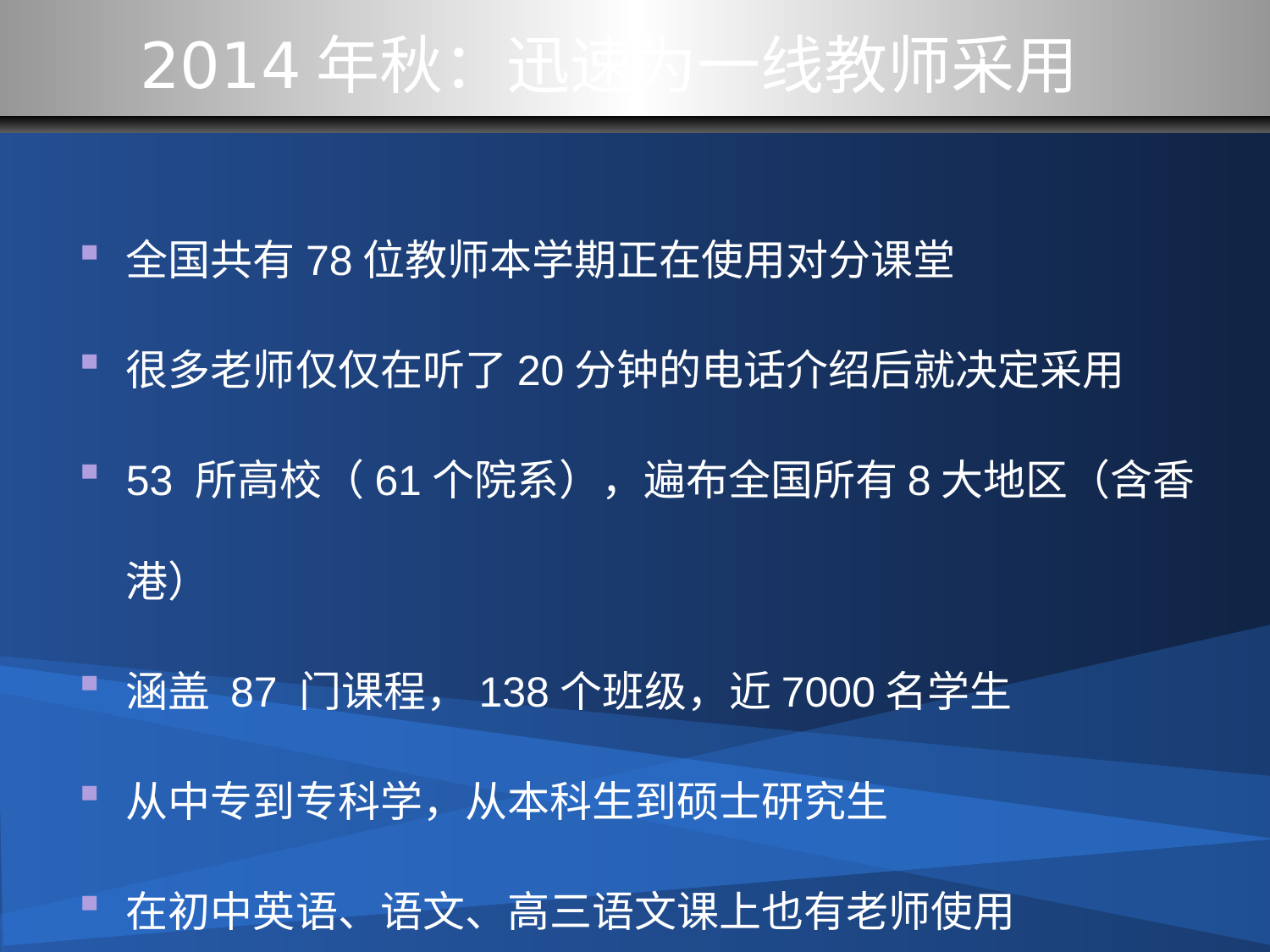

2014年秋：迅速为一线教师采用
全国共有78位教师本学期正在使用对分课堂
很多老师仅仅在听了20分钟的电话介绍后就决定采用
53 所高校（61个院系），遍布全国所有8大地区（含香港）
涵盖 87 门课程，138个班级，近7000名学生
从中专到专科学，从本科生到硕士研究生
在初中英语、语文、高三语文课上也有老师使用